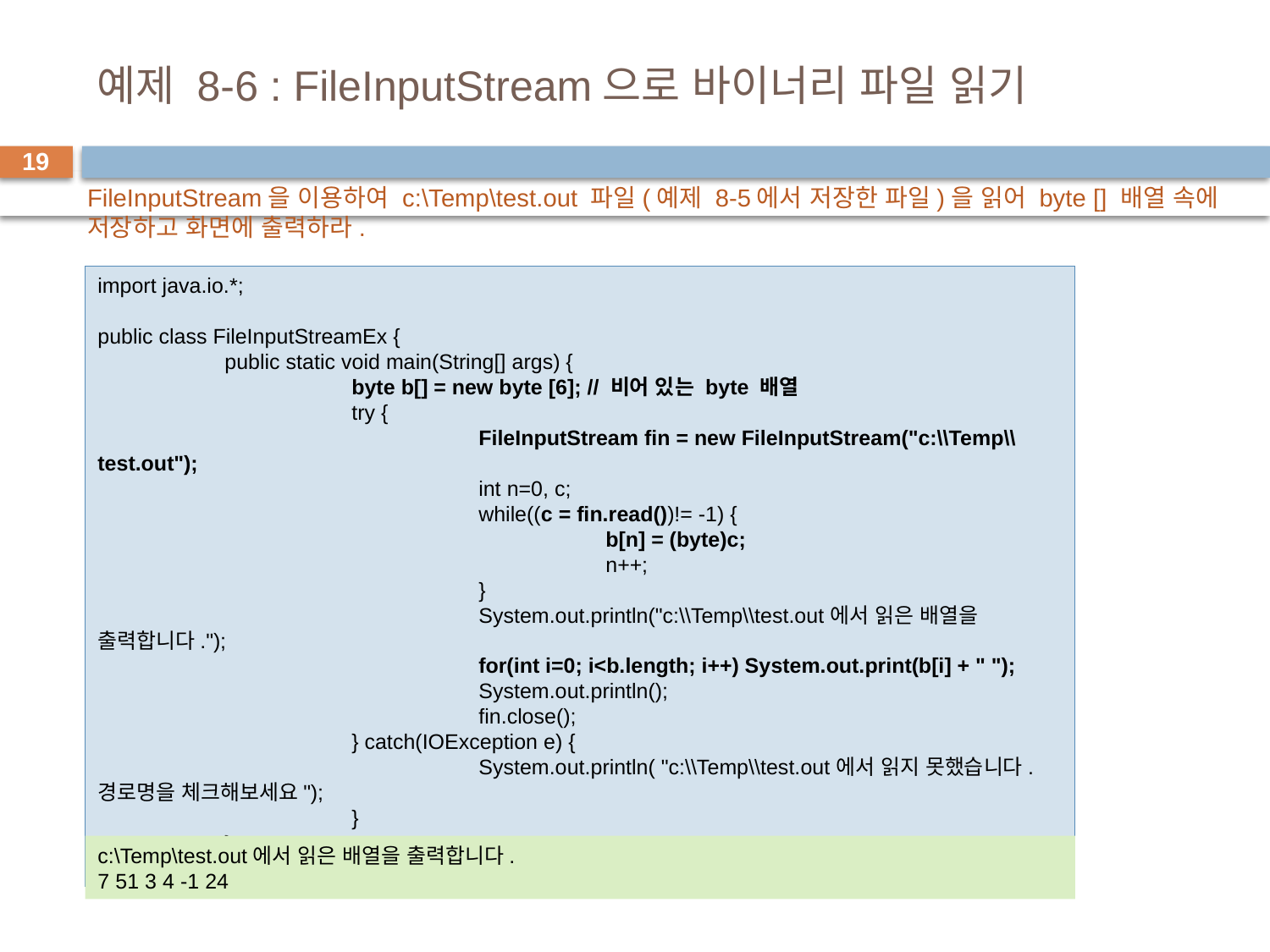

# 예제 8-6 : FileInputStream으로 바이너리 파일 읽기
19
FileInputStream을 이용하여 c:\Temp\test.out 파일(예제 8-5에서 저장한 파일)을 읽어 byte [] 배열 속에 저장하고 화면에 출력하라.
import java.io.*;

public class FileInputStreamEx {
	public static void main(String[] args) {
		byte b[] = new byte [6]; // 비어 있는 byte 배열
		try {
			FileInputStream fin = new FileInputStream("c:\\Temp\\test.out");
			int n=0, c;
			while((c = fin.read())!= -1) {
				b[n] = (byte)c;
				n++;
			}
			System.out.println("c:\\Temp\\test.out에서 읽은 배열을 출력합니다.");
			for(int i=0; i<b.length; i++) System.out.print(b[i] + " ");
			System.out.println();
			fin.close();
		} catch(IOException e) {
			System.out.println( "c:\\Temp\\test.out에서 읽지 못했습니다. 경로명을 체크해보세요");
		}
	}
}
c:\Temp\test.out에서 읽은 배열을 출력합니다.
7 51 3 4 -1 24